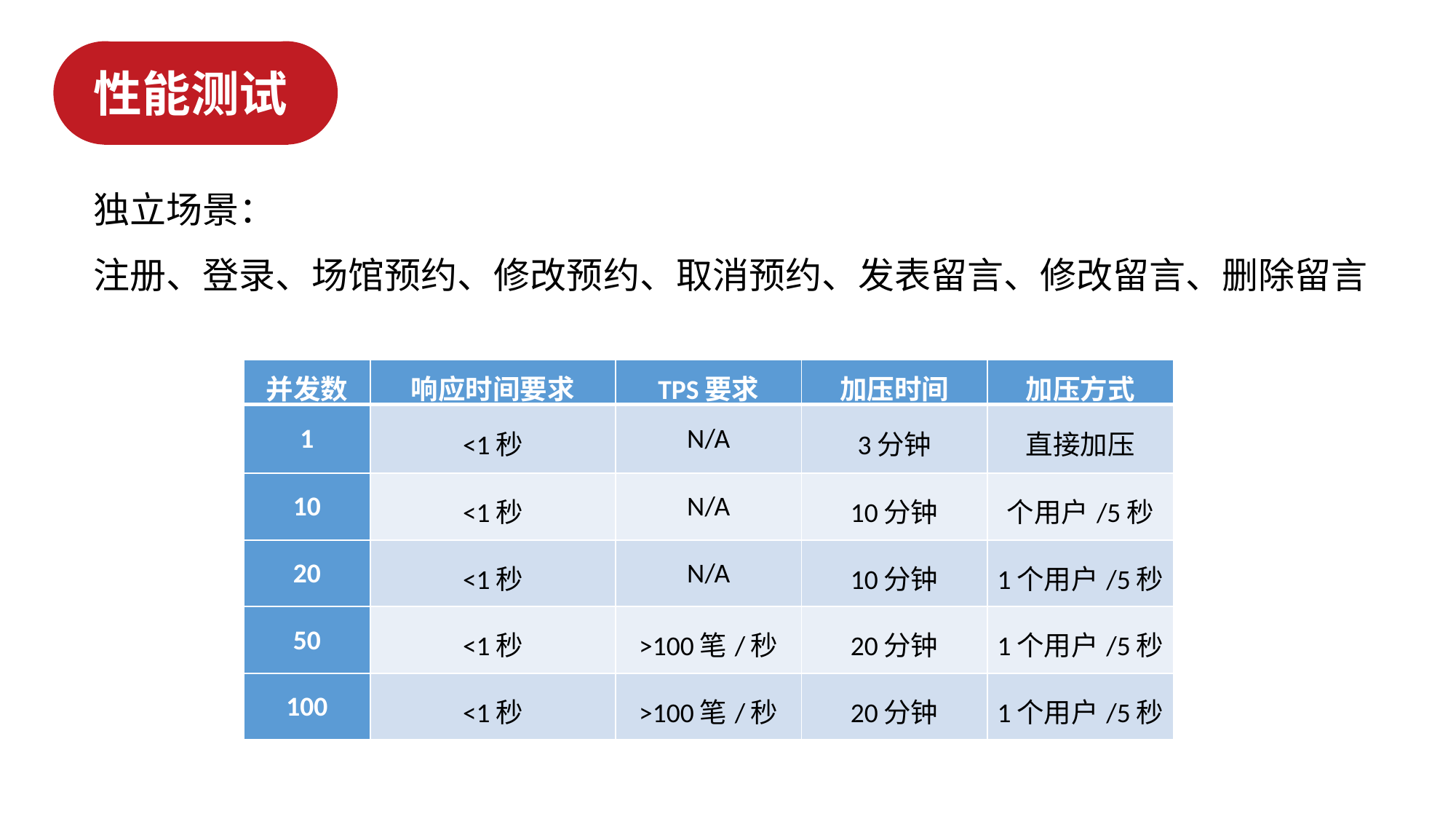

性能测试
独立场景：
注册、登录、场馆预约、修改预约、取消预约、发表留言、修改留言、删除留言
| 并发数 | 响应时间要求 | TPS要求 | 加压时间 | 加压方式 |
| --- | --- | --- | --- | --- |
| 1 | <1秒 | N/A | 3分钟 | 直接加压 |
| 10 | <1秒 | N/A | 10分钟 | 个用户/5秒 |
| 20 | <1秒 | N/A | 10分钟 | 1个用户/5秒 |
| 50 | <1秒 | >100笔/秒 | 20分钟 | 1个用户/5秒 |
| 100 | <1秒 | >100笔/秒 | 20分钟 | 1个用户/5秒 |